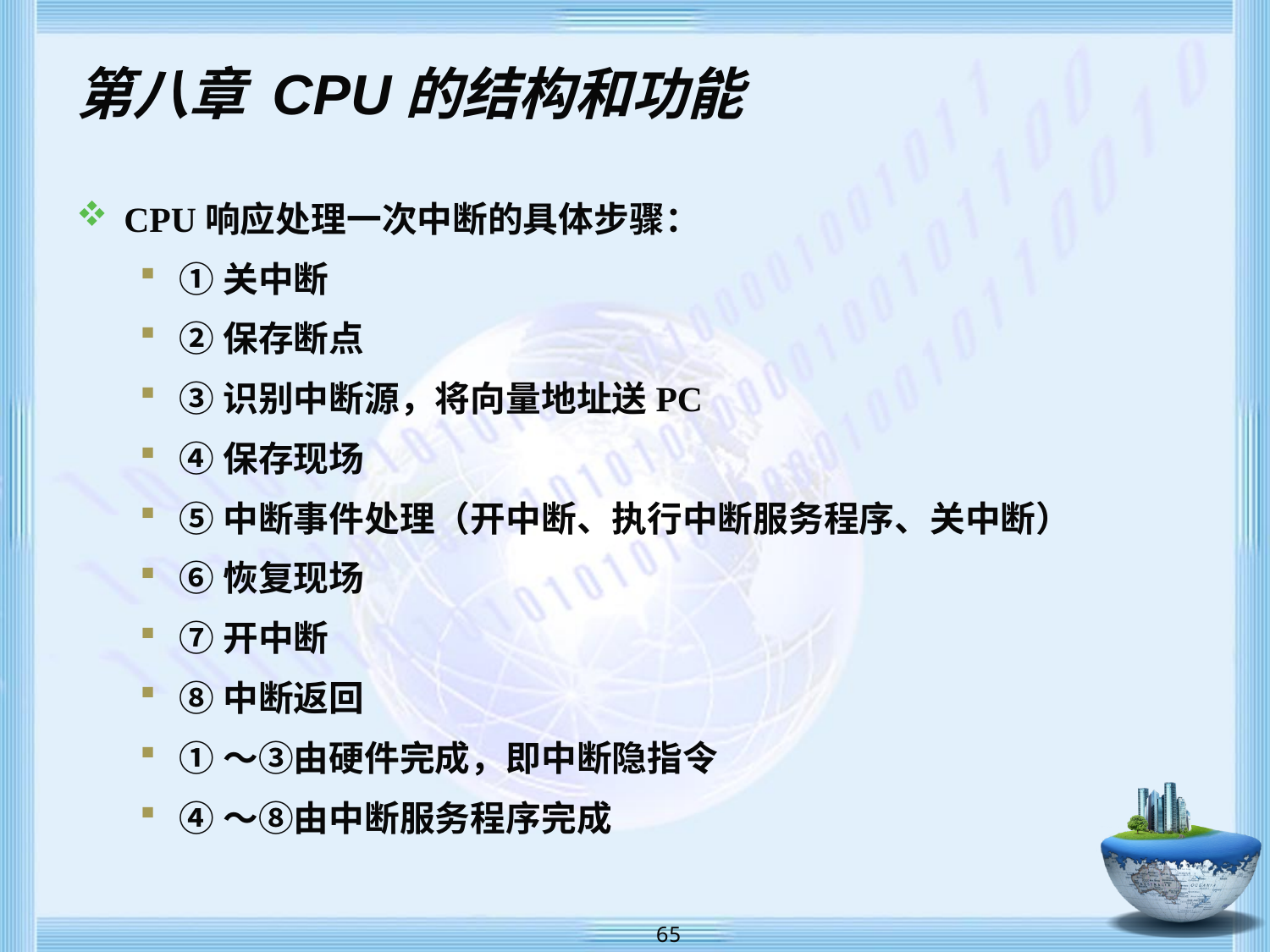

# 第八章 CPU的结构和功能
CPU响应处理一次中断的具体步骤：
①关中断
②保存断点
③识别中断源，将向量地址送PC
④保存现场
⑤中断事件处理（开中断、执行中断服务程序、关中断）
⑥恢复现场
⑦开中断
⑧中断返回
①～③由硬件完成，即中断隐指令
④～⑧由中断服务程序完成
    65